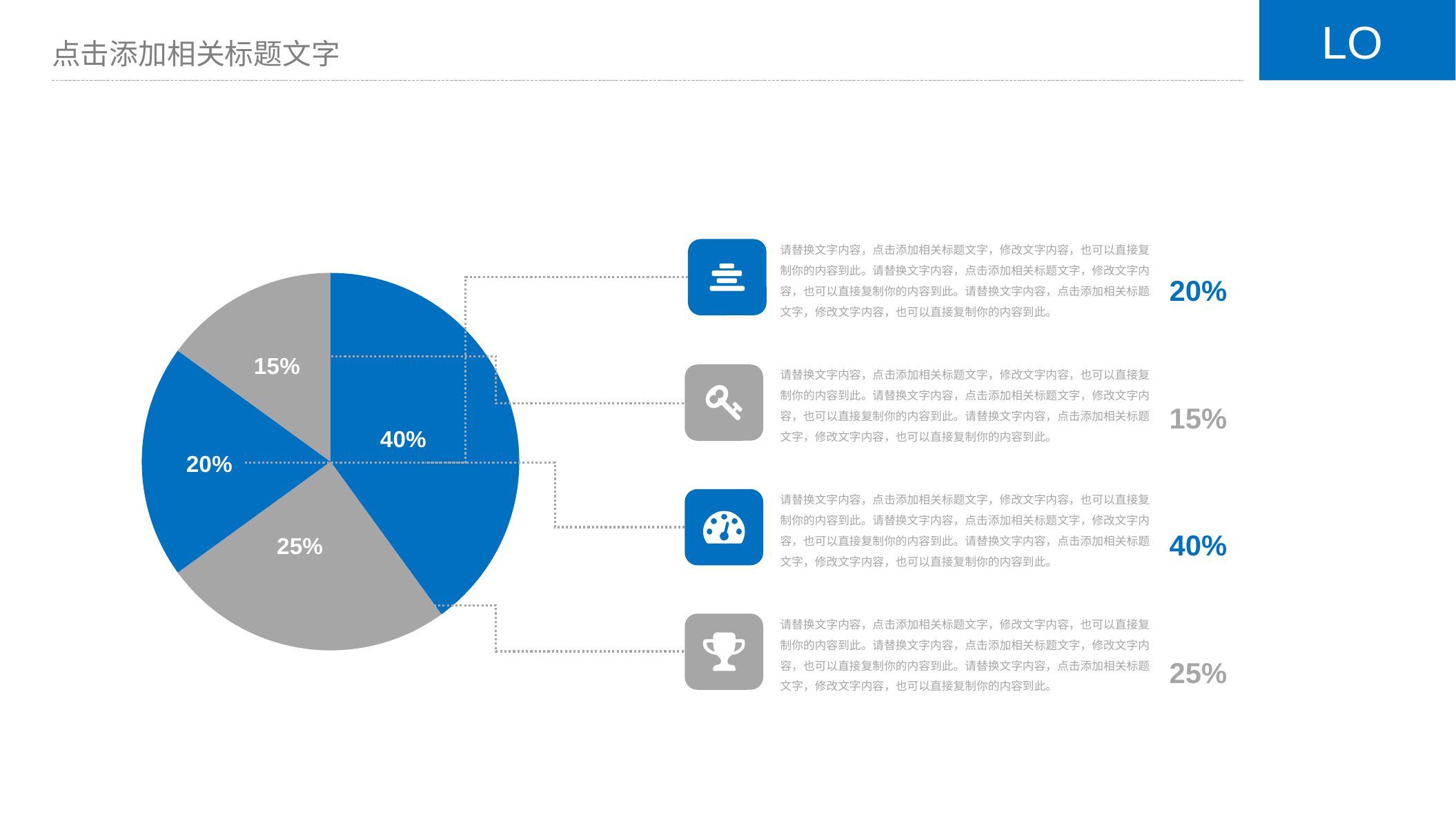

LOGO
点击添加相关标题文字
请替换文字内容，点击添加相关标题文字，修改文字内容，也可以直接复制你的内容到此。请替换文字内容，点击添加相关标题文字，修改文字内容，也可以直接复制你的内容到此。请替换文字内容，点击添加相关标题文字，修改文字内容，也可以直接复制你的内容到此。

### Chart

| Category |  |
|---|---|
20%
请替换文字内容，点击添加相关标题文字，修改文字内容，也可以直接复制你的内容到此。请替换文字内容，点击添加相关标题文字，修改文字内容，也可以直接复制你的内容到此。请替换文字内容，点击添加相关标题文字，修改文字内容，也可以直接复制你的内容到此。

15%
请替换文字内容，点击添加相关标题文字，修改文字内容，也可以直接复制你的内容到此。请替换文字内容，点击添加相关标题文字，修改文字内容，也可以直接复制你的内容到此。请替换文字内容，点击添加相关标题文字，修改文字内容，也可以直接复制你的内容到此。

40%
请替换文字内容，点击添加相关标题文字，修改文字内容，也可以直接复制你的内容到此。请替换文字内容，点击添加相关标题文字，修改文字内容，也可以直接复制你的内容到此。请替换文字内容，点击添加相关标题文字，修改文字内容，也可以直接复制你的内容到此。

25%